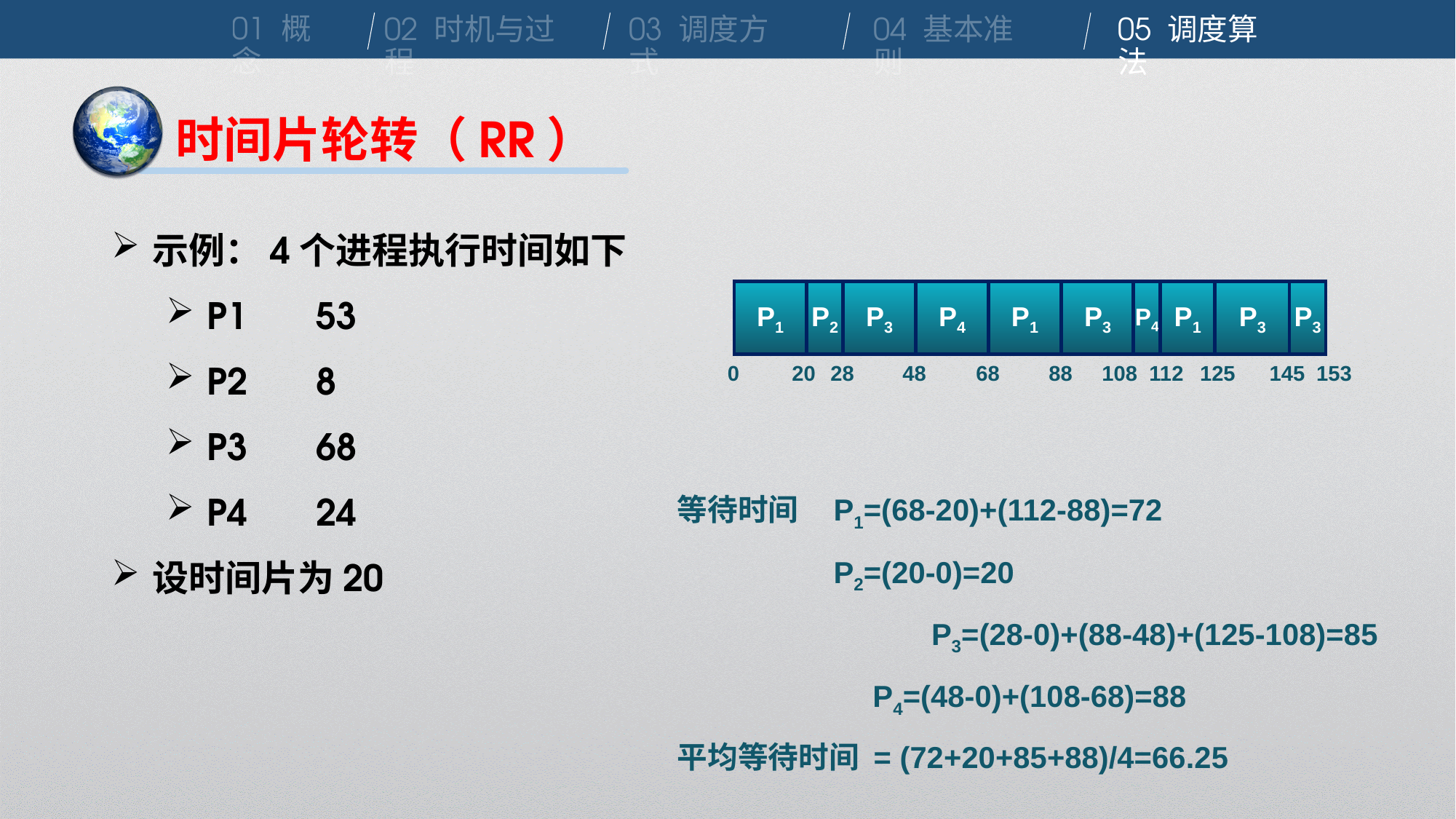

01 概念
02 时机与过程
03 调度方式
04 基本准则
05 调度算法
时间片轮转（RR）
示例：4个进程执行时间如下
P1	53
P2	8
P3	68
P4	24
设时间片为20
P1
0
20
P2
28
P3
48
P4
68
P1
88
P3
108
P4
112
P1
125
P3
145
P3
153
等待时间    P1=(68-20)+(112-88)=72
　　　　    P2=(20-0)=20
	                P3=(28-0)+(88-48)+(125-108)=85
	         P4=(48-0)+(108-68)=88
平均等待时间 = (72+20+85+88)/4=66.25